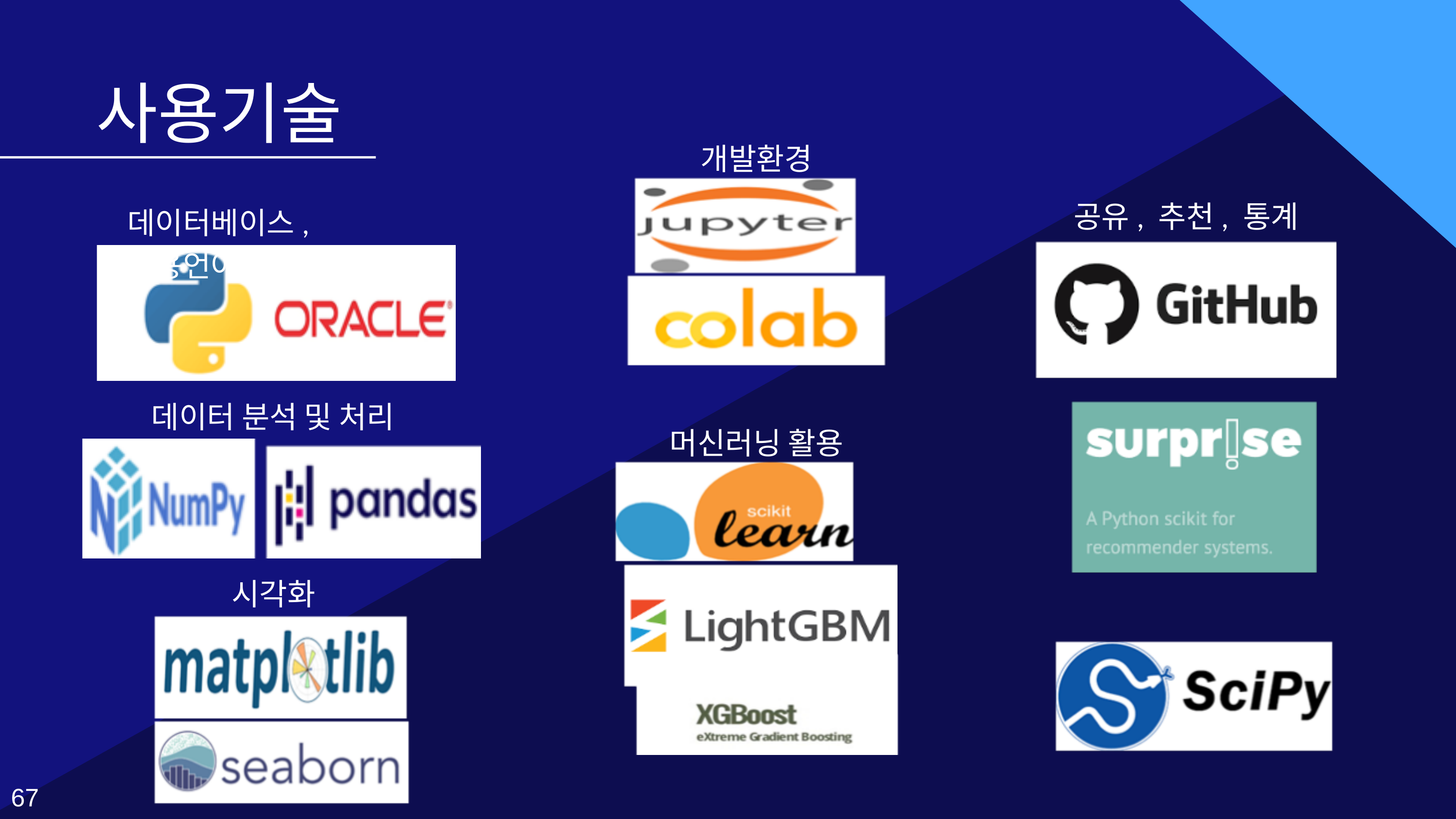

사용기술
개발환경

공유, 추천, 통계
데이터베이스, 활용언어

데이터 분석 및 처리
머신러닝 활용

시각화

67